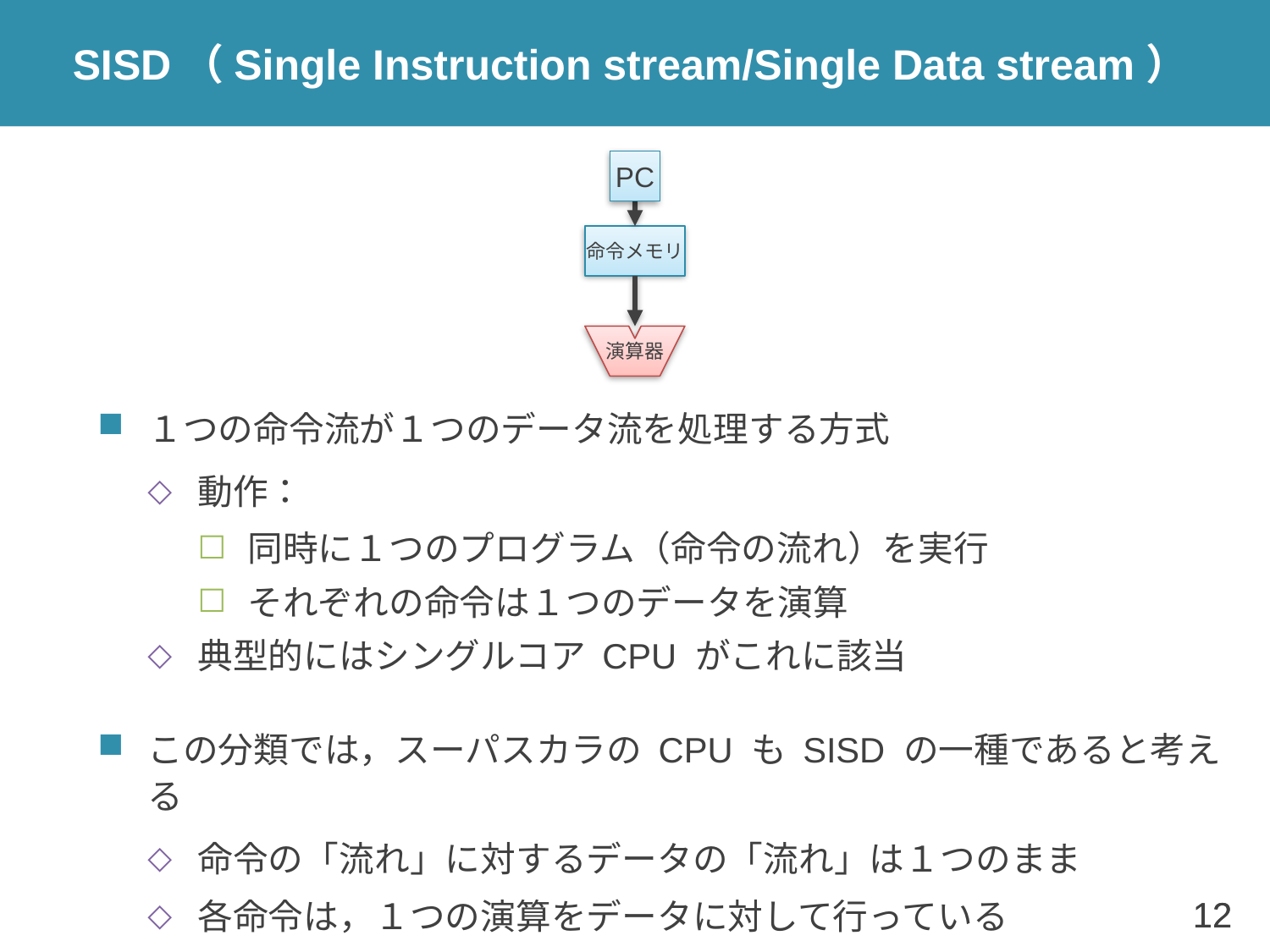

# SISD（Single Instruction stream/Single Data stream）
PC
命令メモリ
演算器
１つの命令流が１つのデータ流を処理する方式
動作：
同時に１つのプログラム（命令の流れ）を実行
それぞれの命令は１つのデータを演算
典型的にはシングルコア CPU がこれに該当
この分類では，スーパスカラの CPU も SISD の一種であると考える
命令の「流れ」に対するデータの「流れ」は１つのまま
各命令は，１つの演算をデータに対して行っている